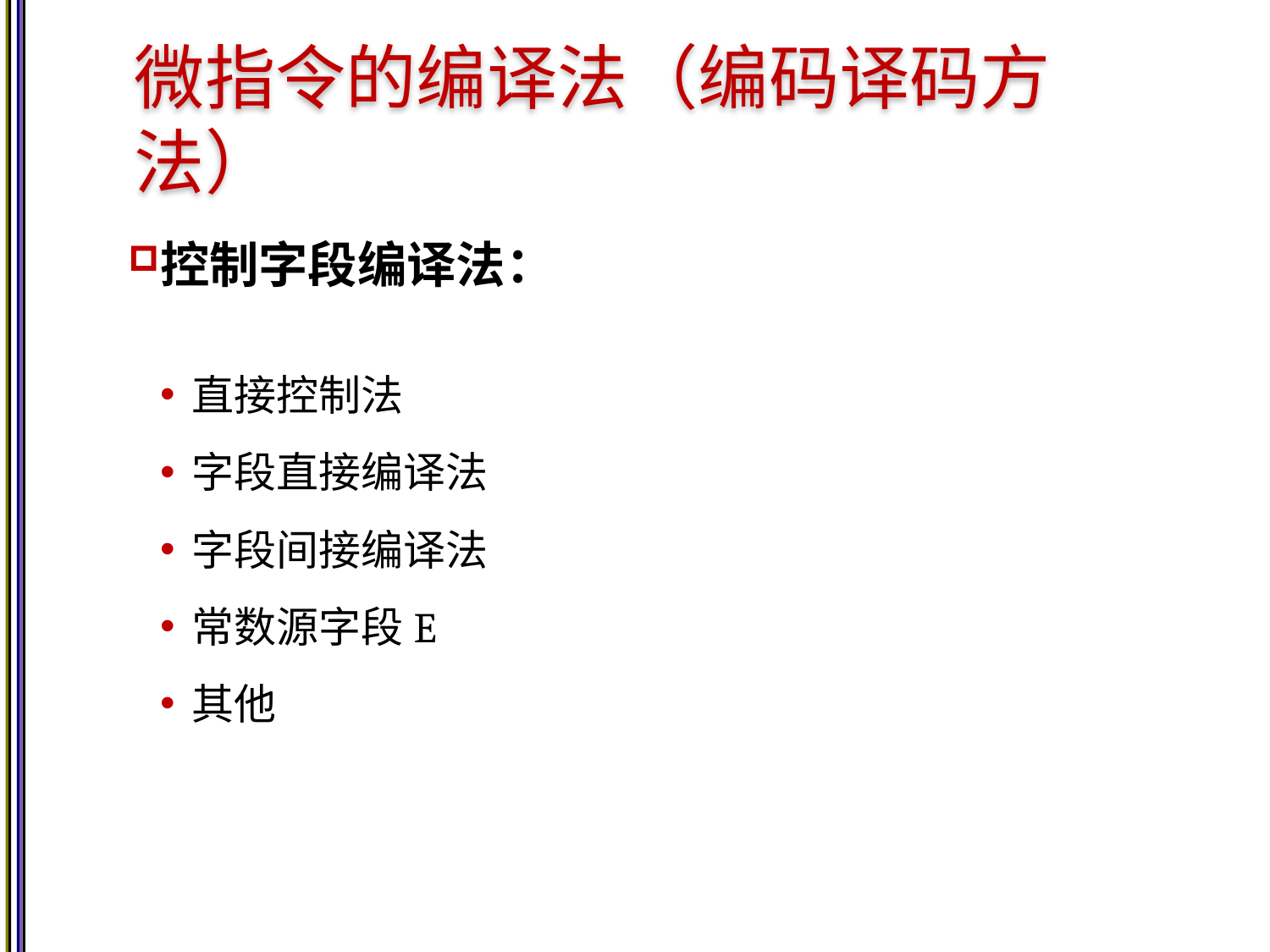

# 微指令的编译法（编码译码方法）
控制字段编译法：
直接控制法
字段直接编译法
字段间接编译法
常数源字段E
其他
74